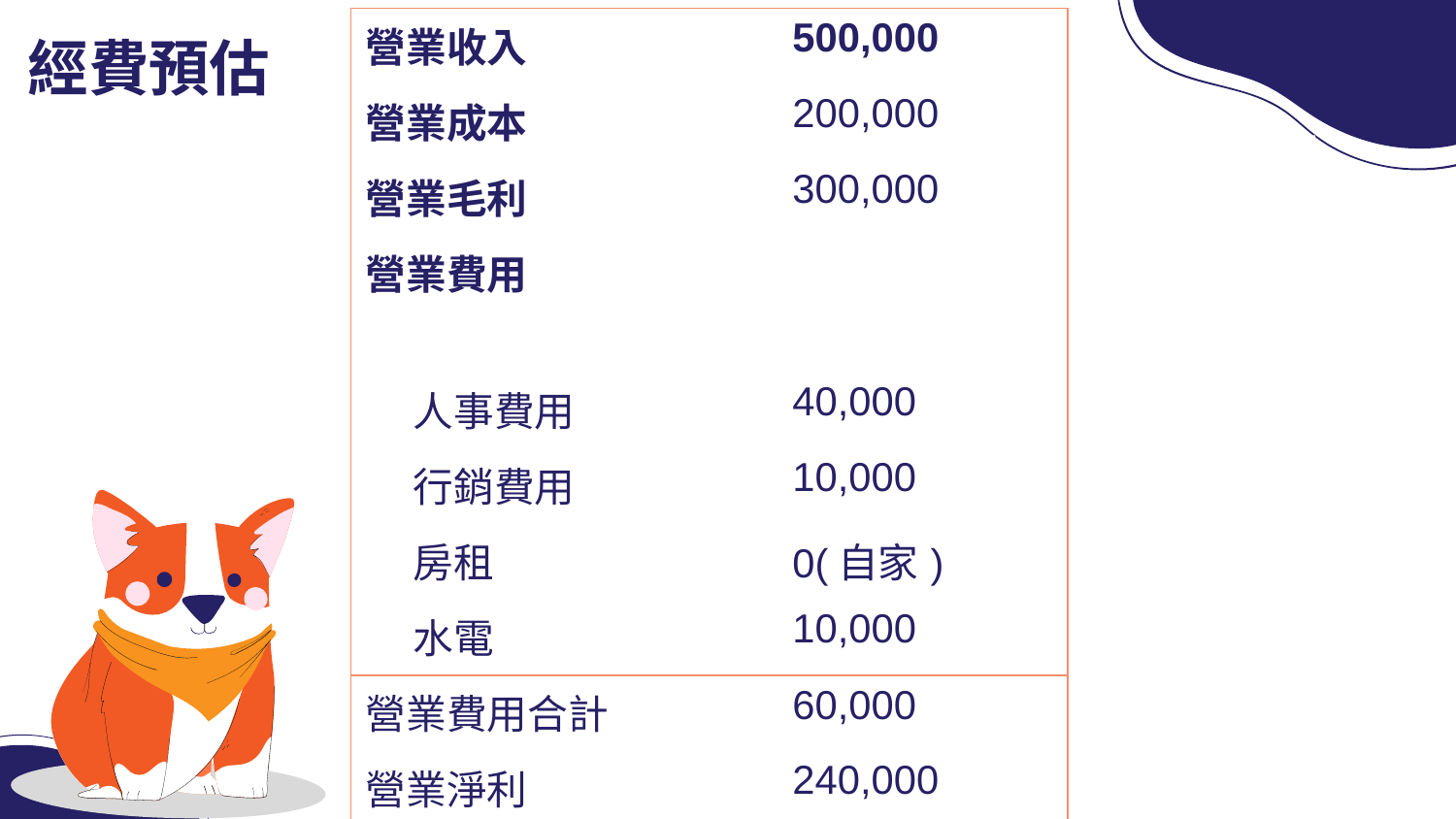

| 營業收入 | 500,000 |
| --- | --- |
| 營業成本 | 200,000 |
| 營業毛利 | 300,000 |
| 營業費用 |  |
| 人事費用 | 40,000 |
| 行銷費用 | 10,000 |
| 房租 | 0(自家) |
| 水電 | 10,000 |
| 營業費用合計 | 60,000 |
| 營業淨利 | 240,000 |

# 經費預估